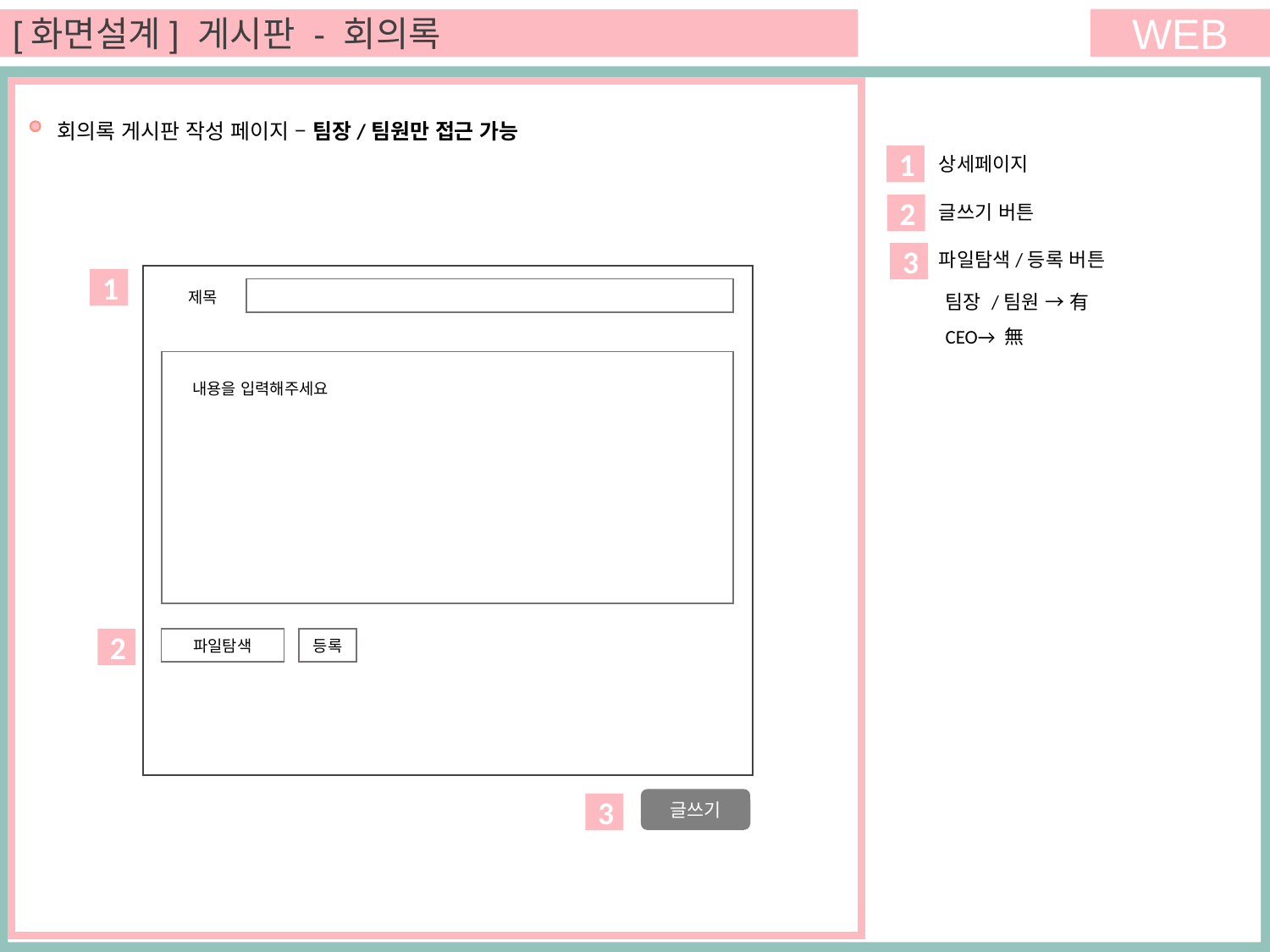

WEB
[화면설계] 게시판 - 회의록

 회의록 게시판 작성 페이지 – 팀장/팀원만 접근 가능

1
상세페이지
글쓰기 버튼
2
파일탐색/등록 버튼
3

1
팀장 /팀원 → 有
CEO→ 無

제목

내용을 입력해주세요
2
등록
파일탐색
글쓰기
3